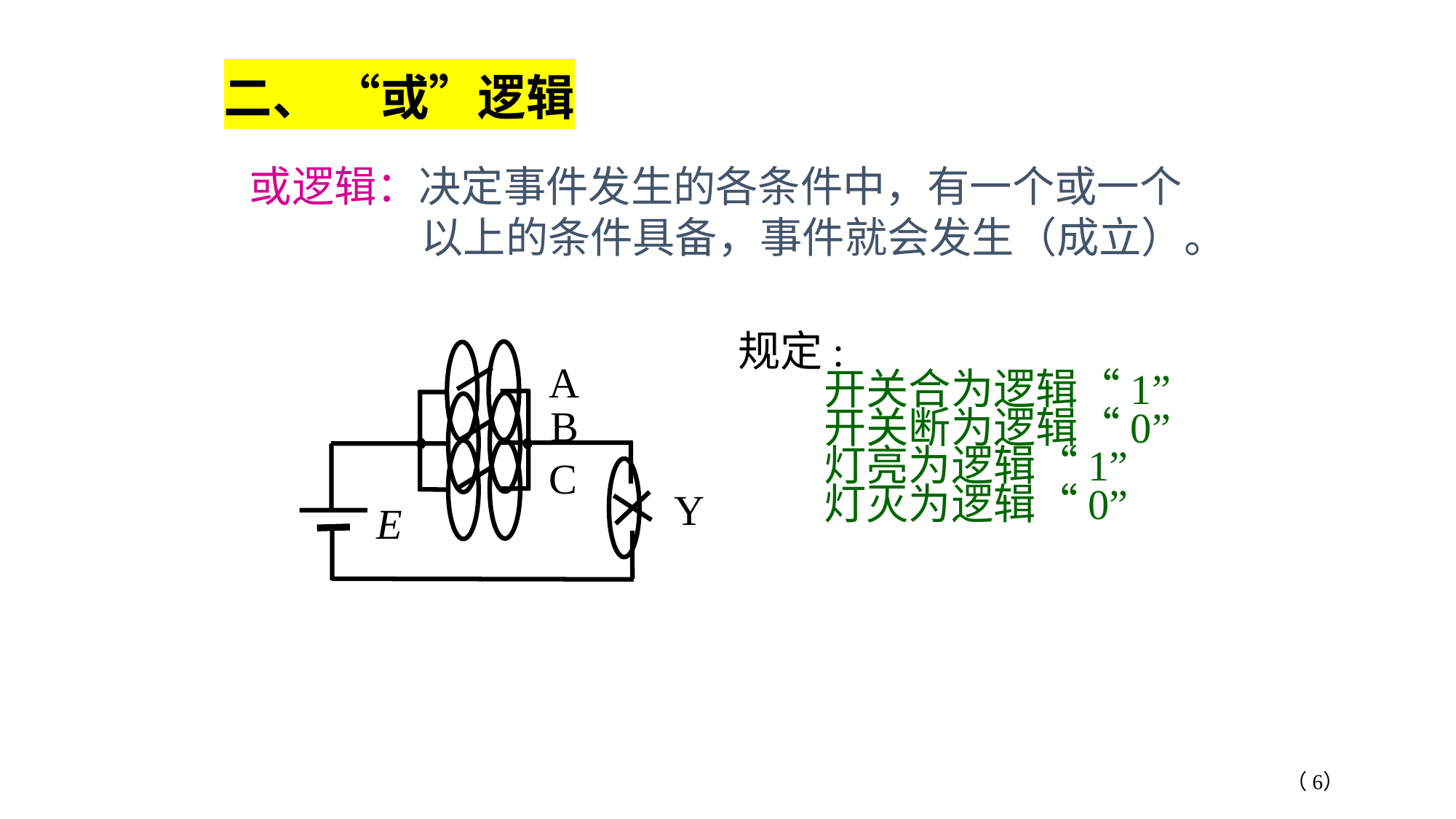

二、 “或”逻辑
或逻辑：决定事件发生的各条件中，有一个或一个以上的条件具备，事件就会发生（成立）。
规定:
        开关合为逻辑“1”
        开关断为逻辑“0”
        灯亮为逻辑“1”
        灯灭为逻辑“0”

B

C

Y
E

A

（6）